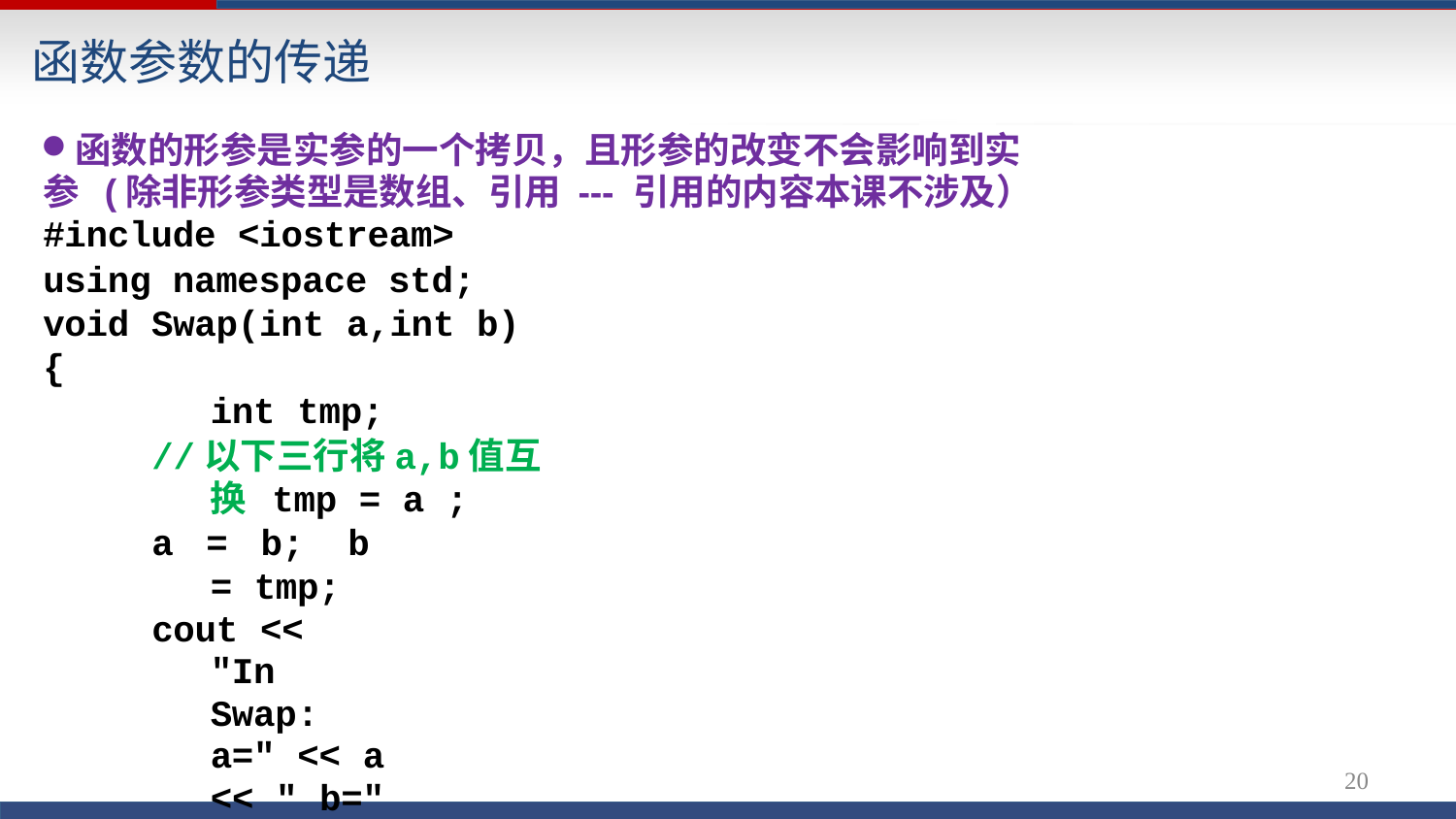

# 函数参数的传递
函数的形参是实参的一个拷贝，且形参的改变不会影响到实参  (除非形参类型是数组、引用 --- 引用的内容本课不涉及）  #include <iostream>
using namespace std;  void Swap(int a,int b)
{
int tmp;
//以下三行将a,b值互换  tmp = a ;
a = b;  b = tmp;
cout << "In Swap: a=" << a << " b=" << b << endl;
}
20